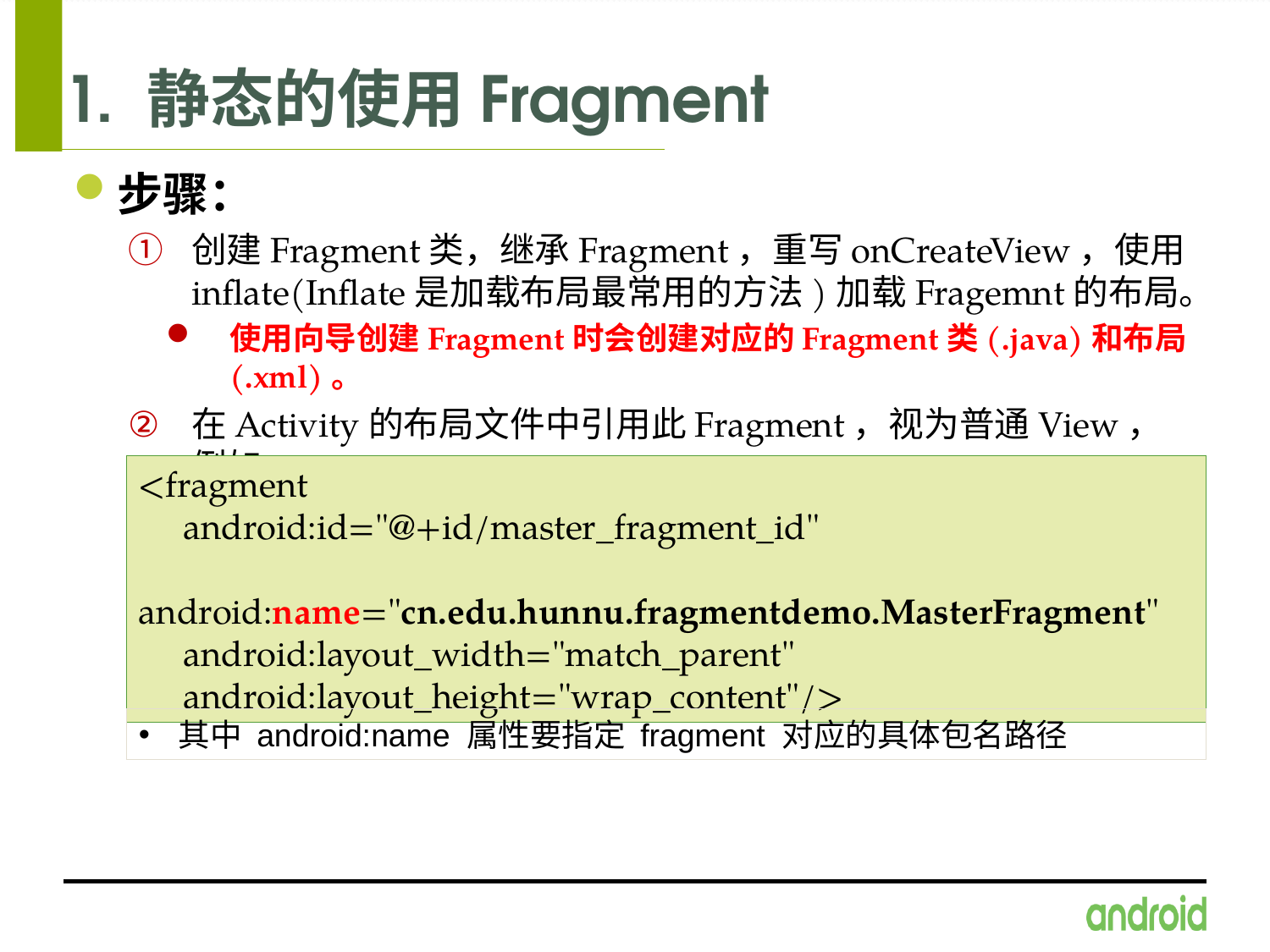

# 1. 静态的使用Fragment
步骤：
创建Fragment类，继承Fragment，重写onCreateView，使用inflate(Inflate是加载布局最常用的方法)加载Fragemnt的布局。
使用向导创建Fragment时会创建对应的Fragment类(.java)和布局(.xml)。
在Activity的布局文件中引用此Fragment，视为普通View，例如。
<fragment
     android:id="@+id/master_fragment_id"
     android:name="cn.edu.hunnu.fragmentdemo.MasterFragment"
     android:layout_width="match_parent"
     android:layout_height="wrap_content"/>
其中 android:name 属性要指定 fragment 对应的具体包名路径